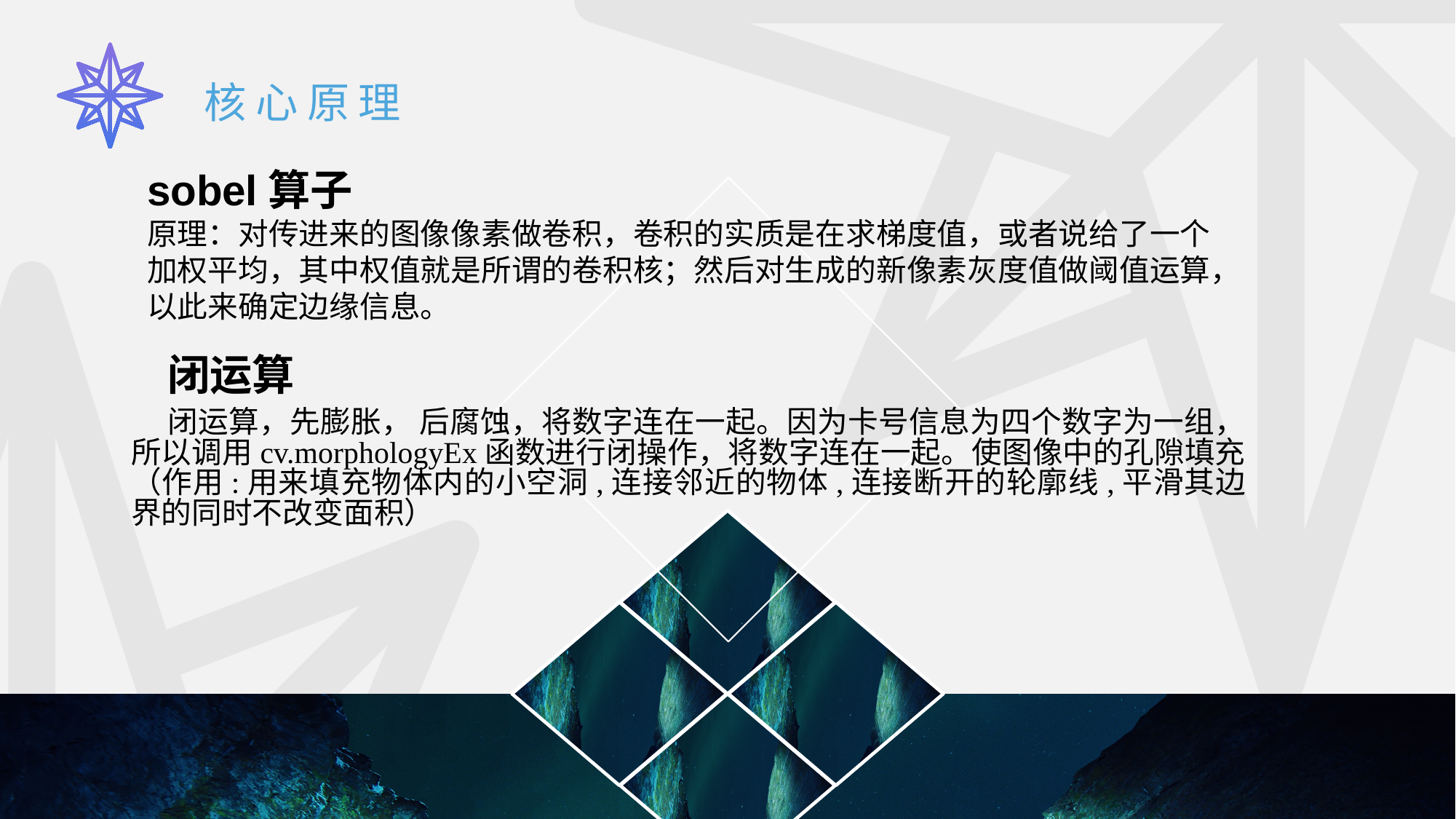

核心原理

sobel算子
原理：对传进来的图像像素做卷积，卷积的实质是在求梯度值，或者说给了一个加权平均，其中权值就是所谓的卷积核；然后对生成的新像素灰度值做阈值运算，以此来确定边缘信息。

闭运算
闭运算，先膨胀， 后腐蚀，将数字连在一起。因为卡号信息为四个数字为一组，所以调用cv.morphologyEx函数进行闭操作，将数字连在一起。使图像中的孔隙填充（作用:用来填充物体内的小空洞,连接邻近的物体,连接断开的轮廓线,平滑其边界的同时不改变面积）